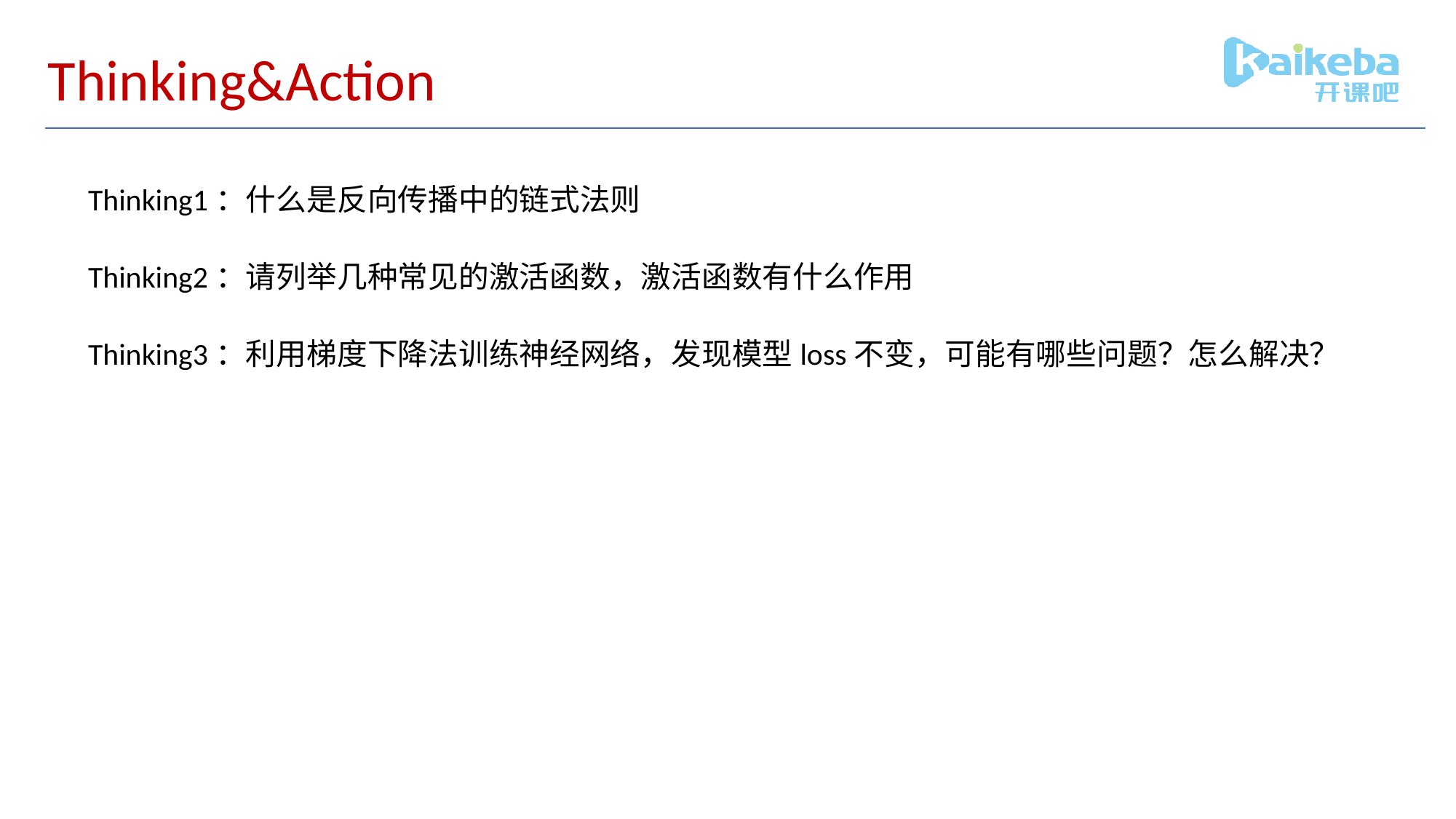

# Thinking&Action
Thinking1：什么是反向传播中的链式法则
Thinking2：请列举几种常见的激活函数，激活函数有什么作用
Thinking3：利用梯度下降法训练神经网络，发现模型loss不变，可能有哪些问题？怎么解决？